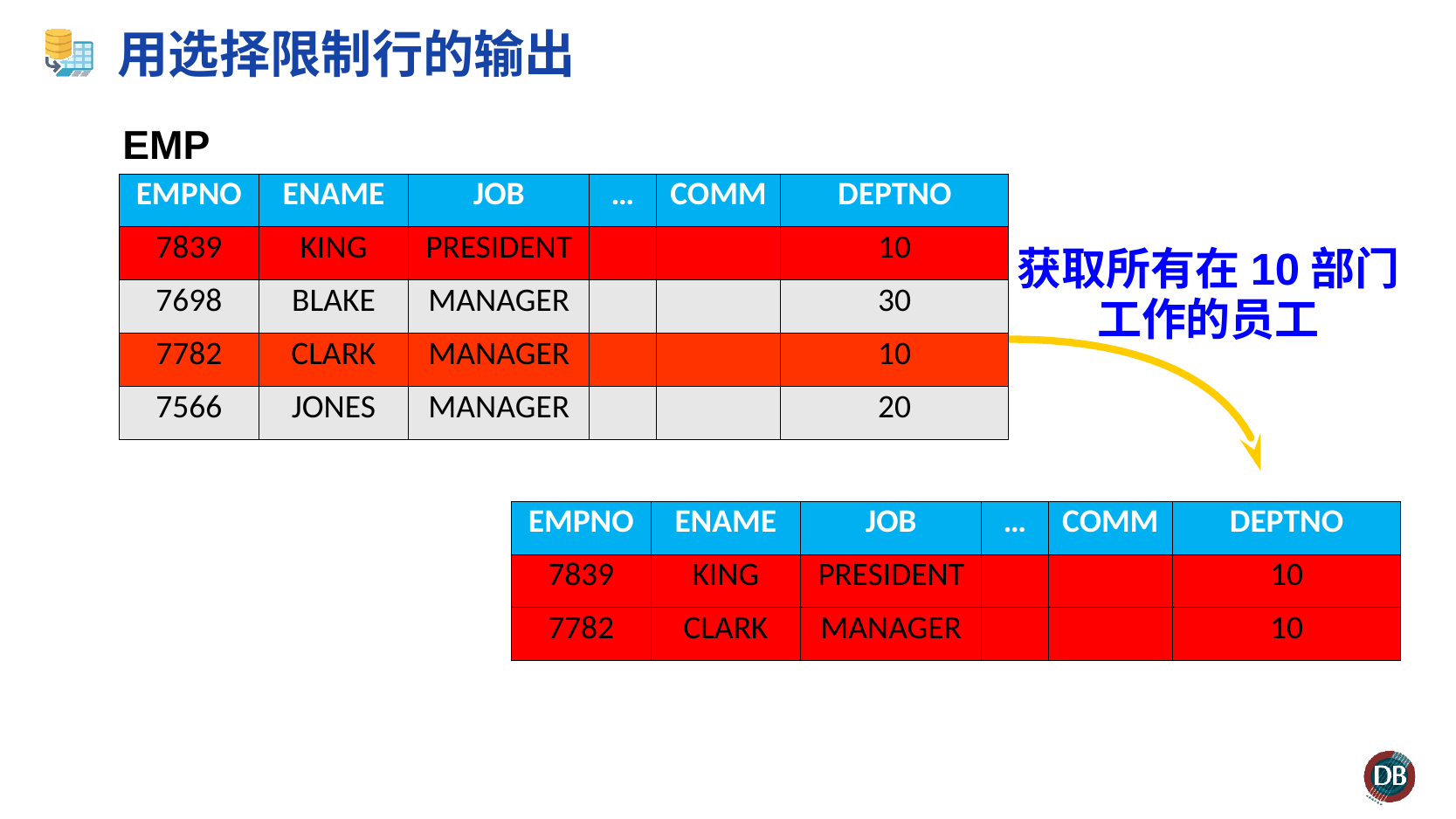

# 用选择限制行的输出
EMP
| EMPNO | ENAME | JOB | … | COMM | DEPTNO |
| --- | --- | --- | --- | --- | --- |
| 7839 | KING | PRESIDENT |  |  | 10 |
| 7698 | BLAKE | MANAGER |  |  | 30 |
| 7782 | CLARK | MANAGER |  |  | 10 |
| 7566 | JONES | MANAGER |  |  | 20 |
获取所有在10部门工作的员工

| EMPNO | ENAME | JOB | … | COMM | DEPTNO |
| --- | --- | --- | --- | --- | --- |
| 7839 | KING | PRESIDENT |  |  | 10 |
| 7782 | CLARK | MANAGER |  |  | 10 |